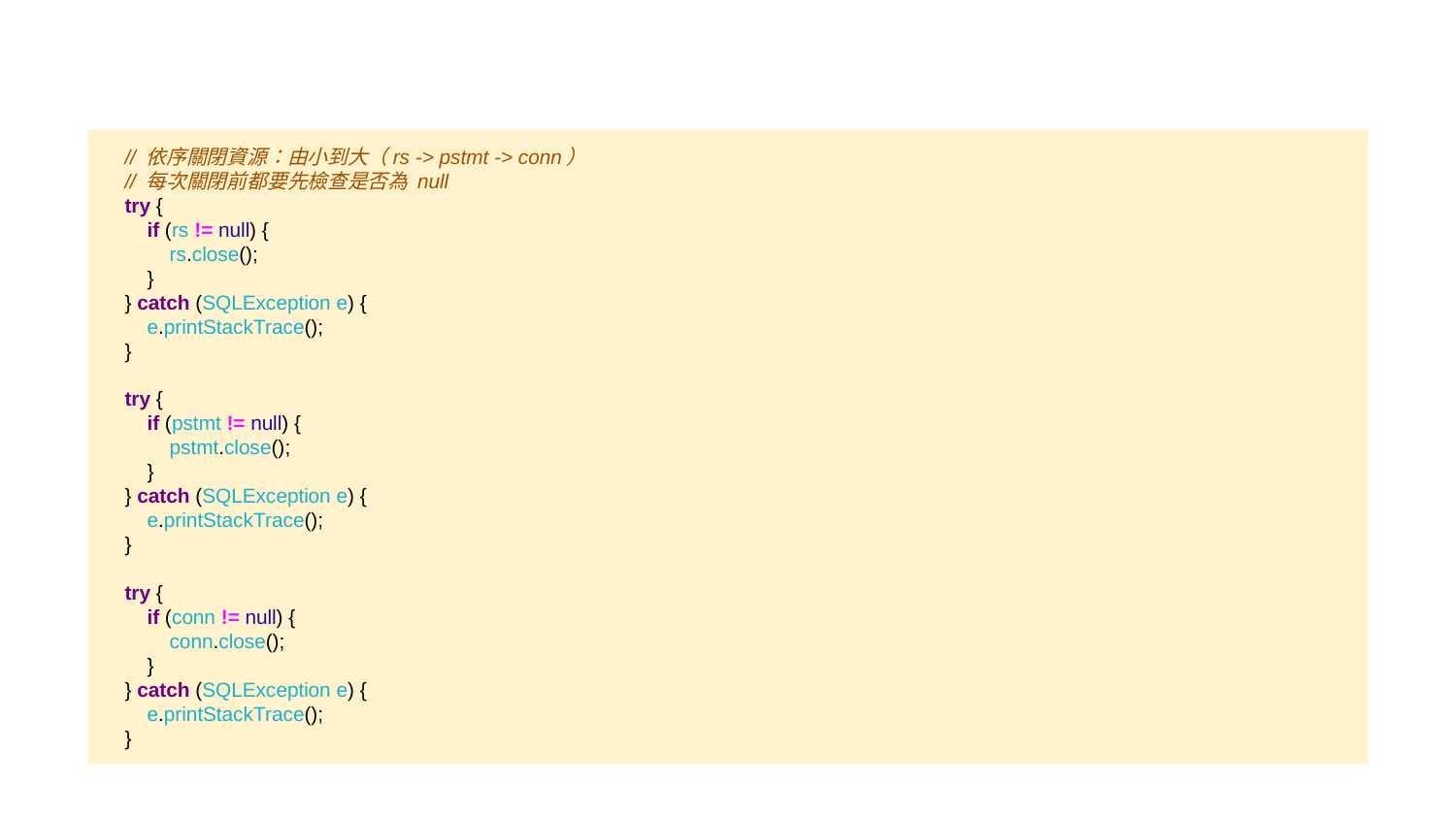

// 依序關閉資源：由小到大（rs -> pstmt -> conn）
    // 每次關閉前都要先檢查是否為 null
    try {
        if (rs != null) {
            rs.close();
        }
    } catch (SQLException e) {
        e.printStackTrace();
    }

    try {
        if (pstmt != null) {
            pstmt.close();
        }
    } catch (SQLException e) {
        e.printStackTrace();
    }

    try {
        if (conn != null) {
            conn.close();
        }
    } catch (SQLException e) {
        e.printStackTrace();
    }